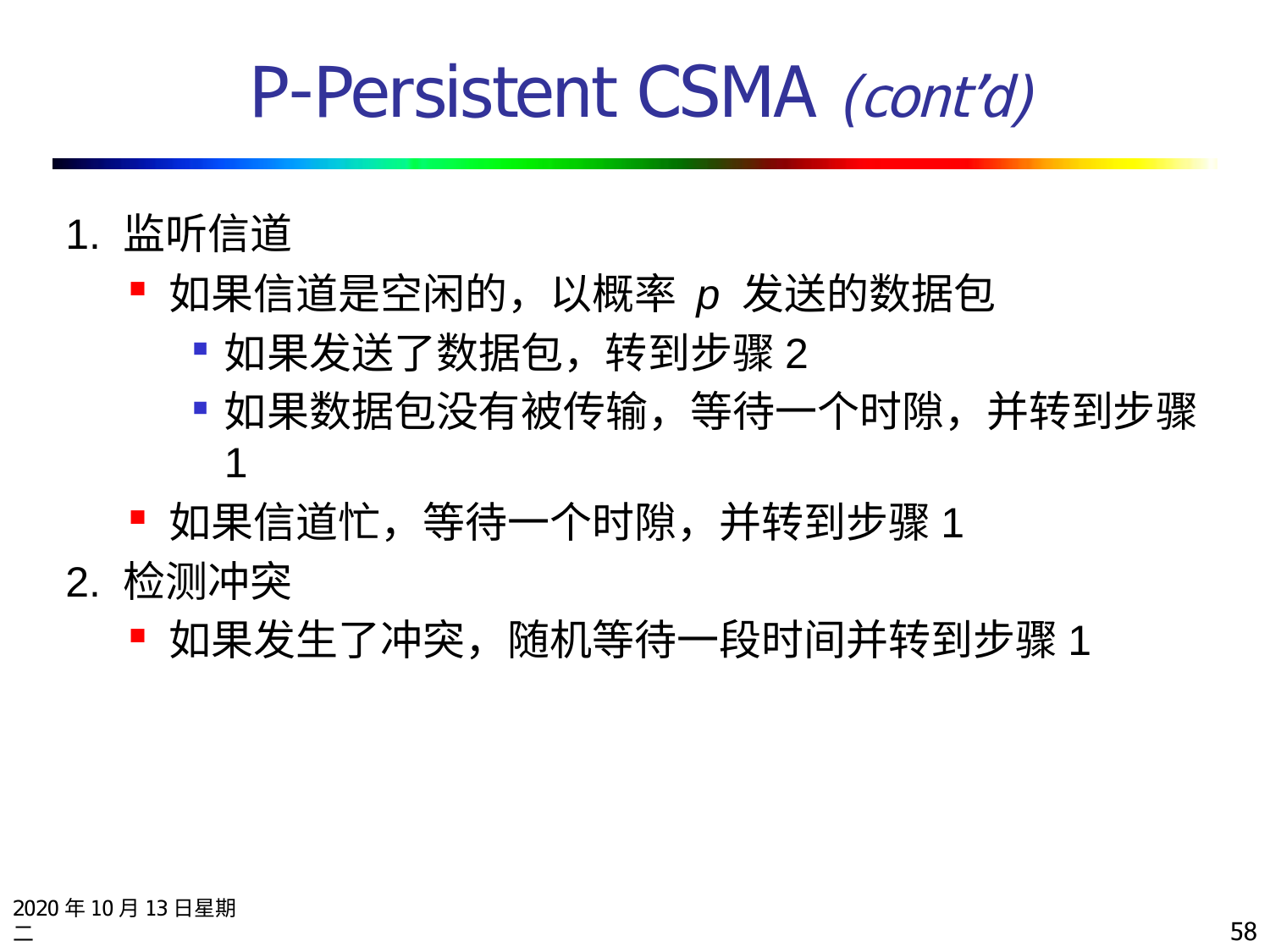

# P-Persistent CSMA (cont’d)
1. 监听信道
如果信道是空闲的，以概率 p 发送的数据包
如果发送了数据包，转到步骤2
如果数据包没有被传输，等待一个时隙，并转到步骤1
如果信道忙，等待一个时隙，并转到步骤1
2. 检测冲突
如果发生了冲突，随机等待一段时间并转到步骤1
2020年10月13日星期二
58